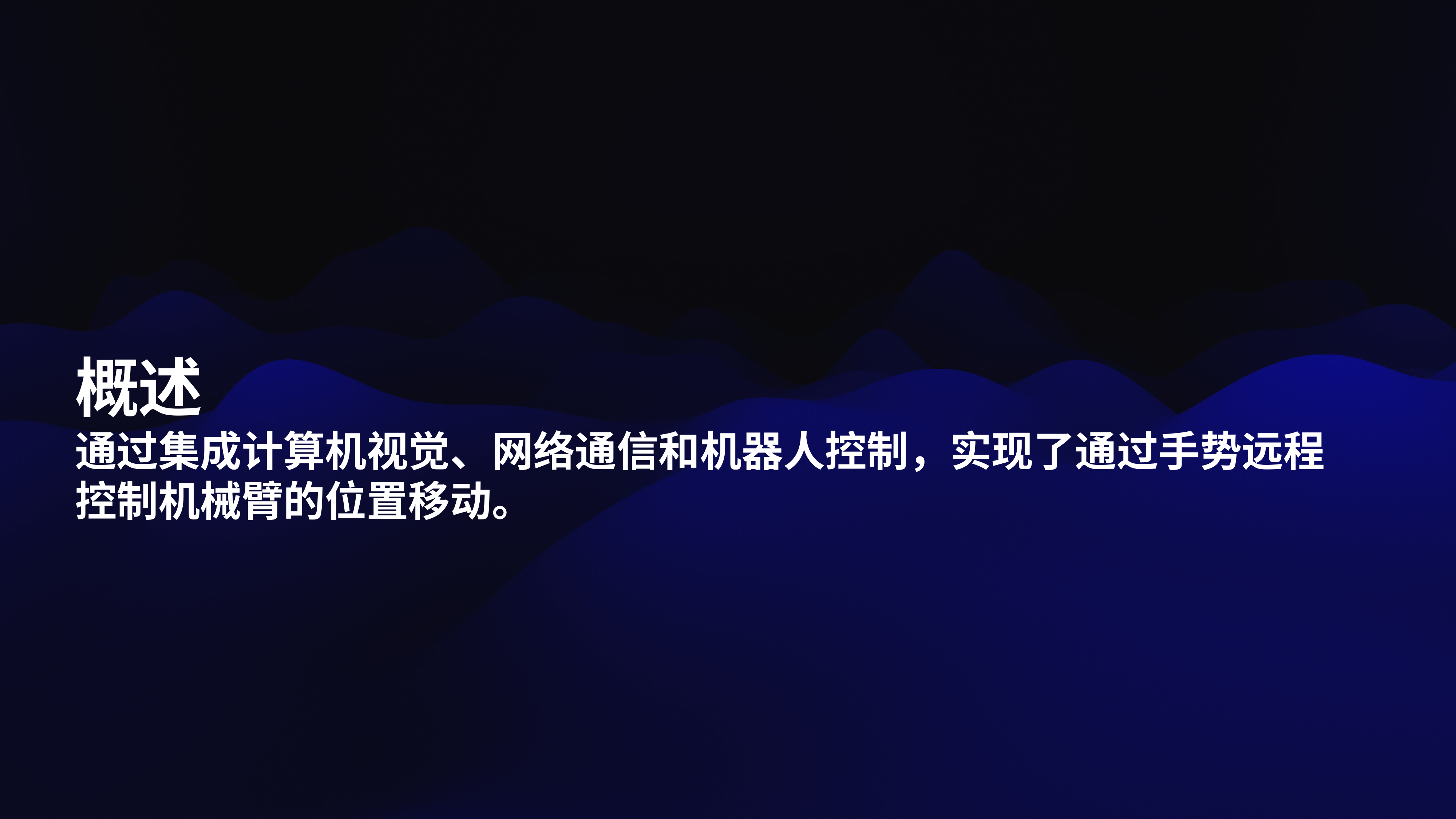

# 概述
通过集成计算机视觉、网络通信和机器人控制，实现了通过手势远程控制机械臂的位置移动。